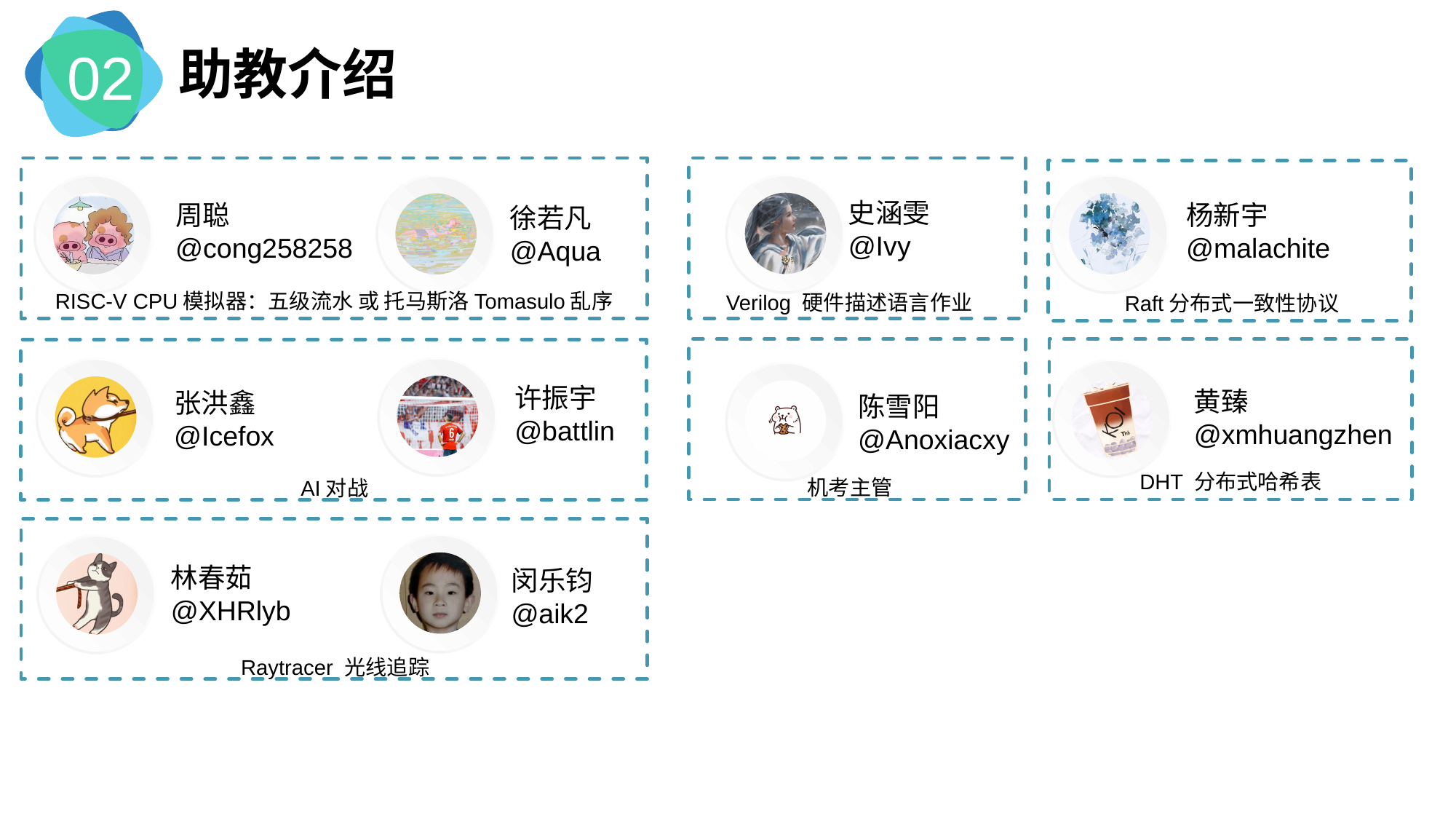

02
助教介绍

史涵雯
@Ivy

周聪
@cong258258

杨新宇
@malachite

徐若凡
@Aqua
RISC-V CPU模拟器：五级流水 或 托马斯洛Tomasulo乱序
Verilog 硬件描述语言作业
Raft分布式一致性协议

许振宇
@battlin

张洪鑫
@Icefox

黄臻
@xmhuangzhen

陈雪阳
@Anoxiacxy
DHT 分布式哈希表
机考主管
AI对战

闵乐钧
@aik2

林春茹
@XHRlyb
Raytracer 光线追踪